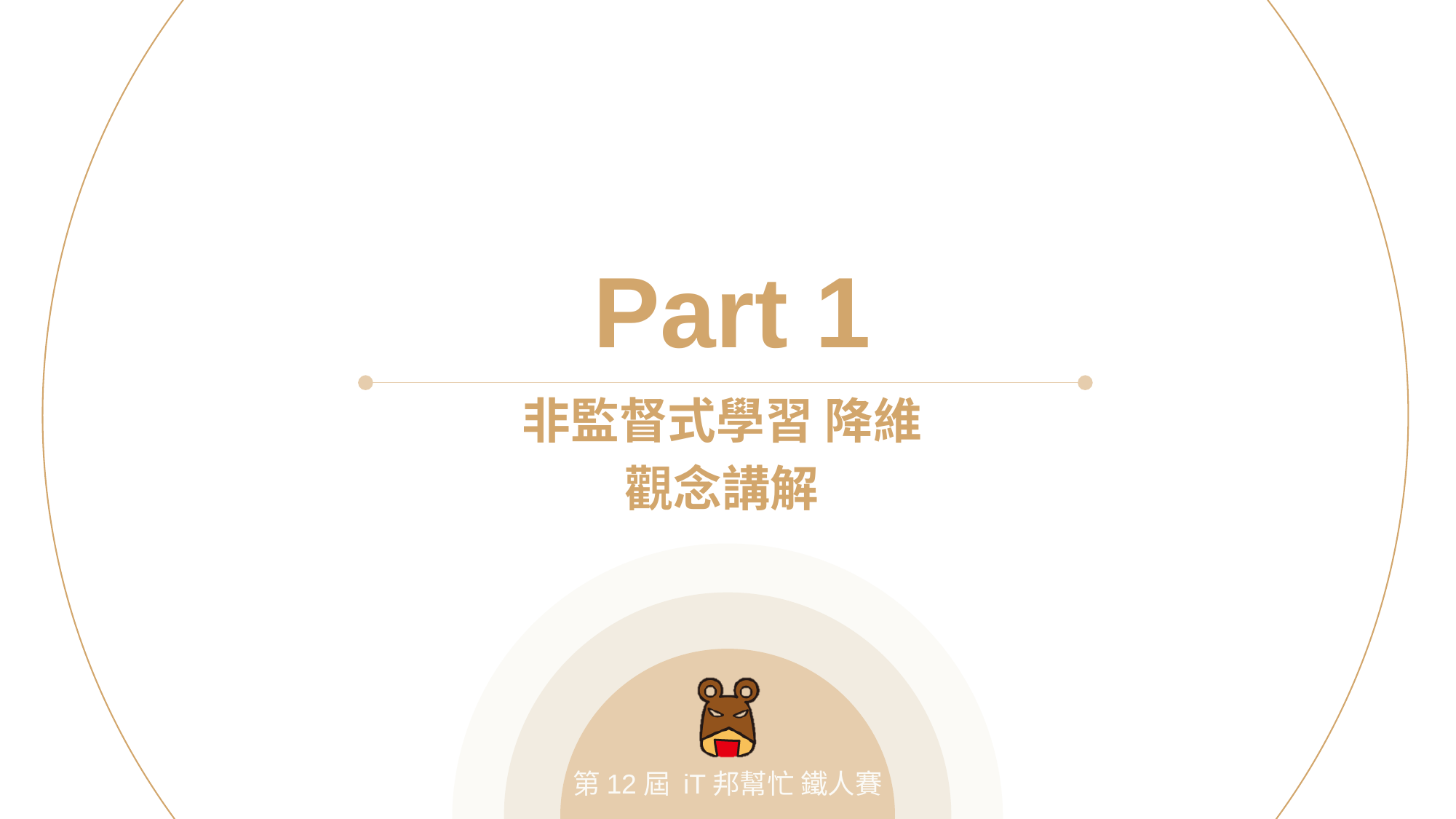

Part 1
非監督式學習 降維
觀念講解
第12屆 iT邦幫忙 鐵人賽